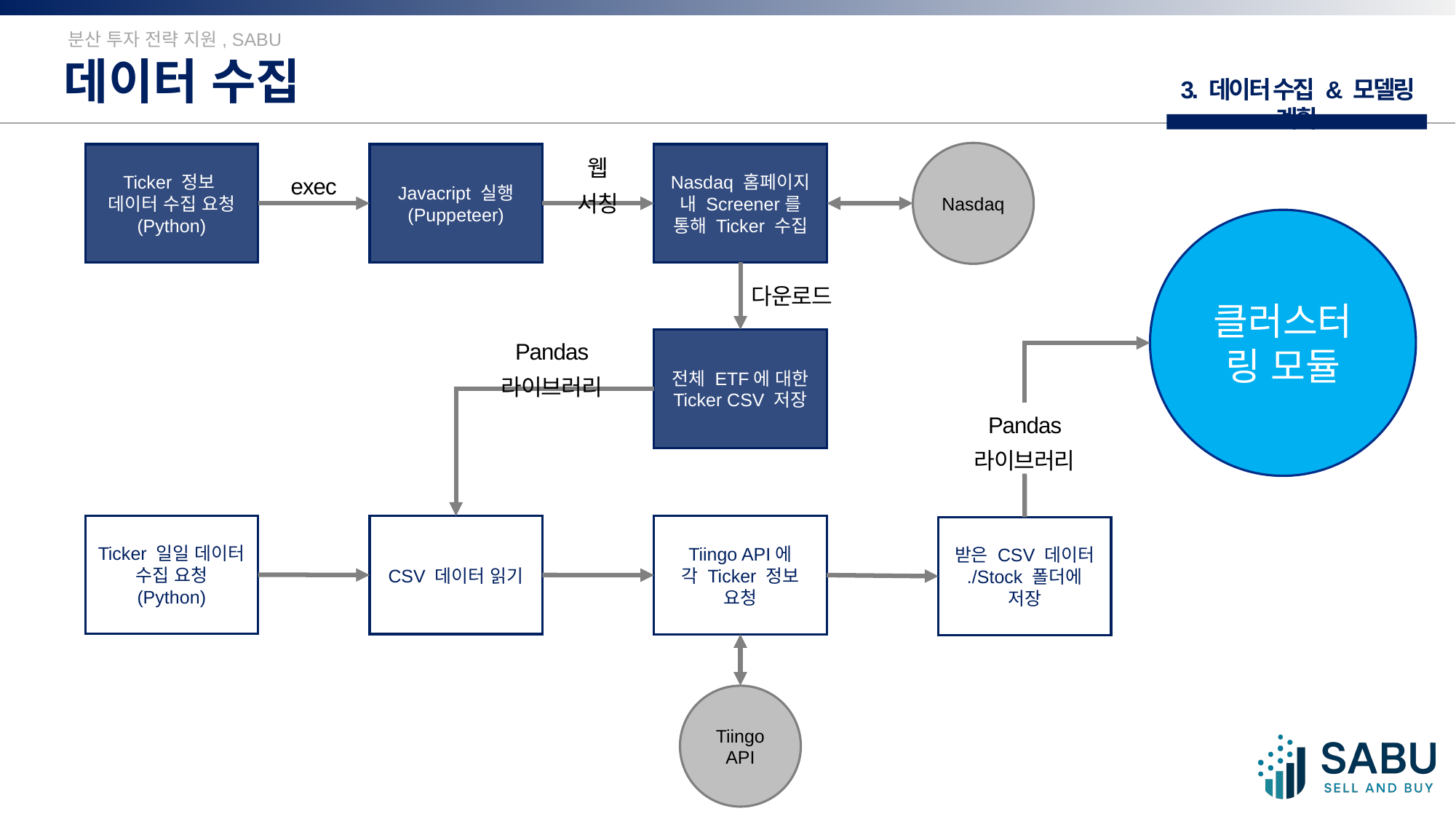

분산 투자 전략 지원, SABU
데이터 수집
3. 데이터 수집 & 모델링 계획

Nasdaq
Ticker 정보
데이터 수집 요청
(Python)
Javacript 실행
(Puppeteer)
Nasdaq 홈페이지 내 Screener를 통해 Ticker 수집
exec
웹 서칭
클러스터링 모듈
다운로드
전체 ETF에 대한
Ticker CSV 저장
Pandas 라이브러리
Pandas 라이브러리
Ticker 일일 데이터
수집 요청
(Python)
CSV 데이터 읽기
Tiingo API에
각 Ticker 정보 요청
받은 CSV 데이터
./Stock 폴더에 저장
Tiingo
API